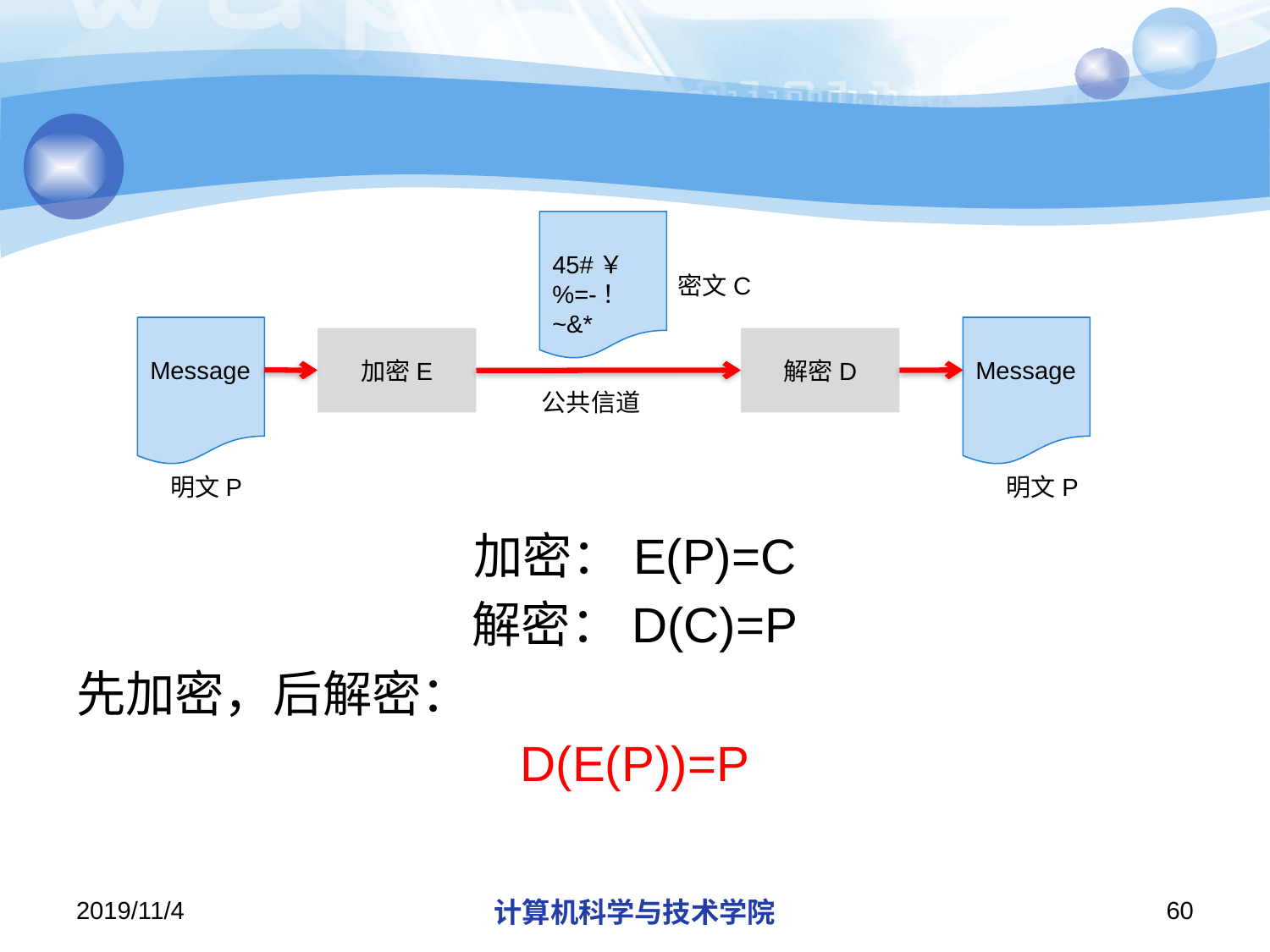

#

45#￥%=-！~&*
密文C

Message

Message
加密E
解密D
公共信道
明文P
明文P
加密：E(P)=C
解密：D(C)=P
先加密，后解密：
D(E(P))=P
2019/11/4
计算机科学与技术学院
60